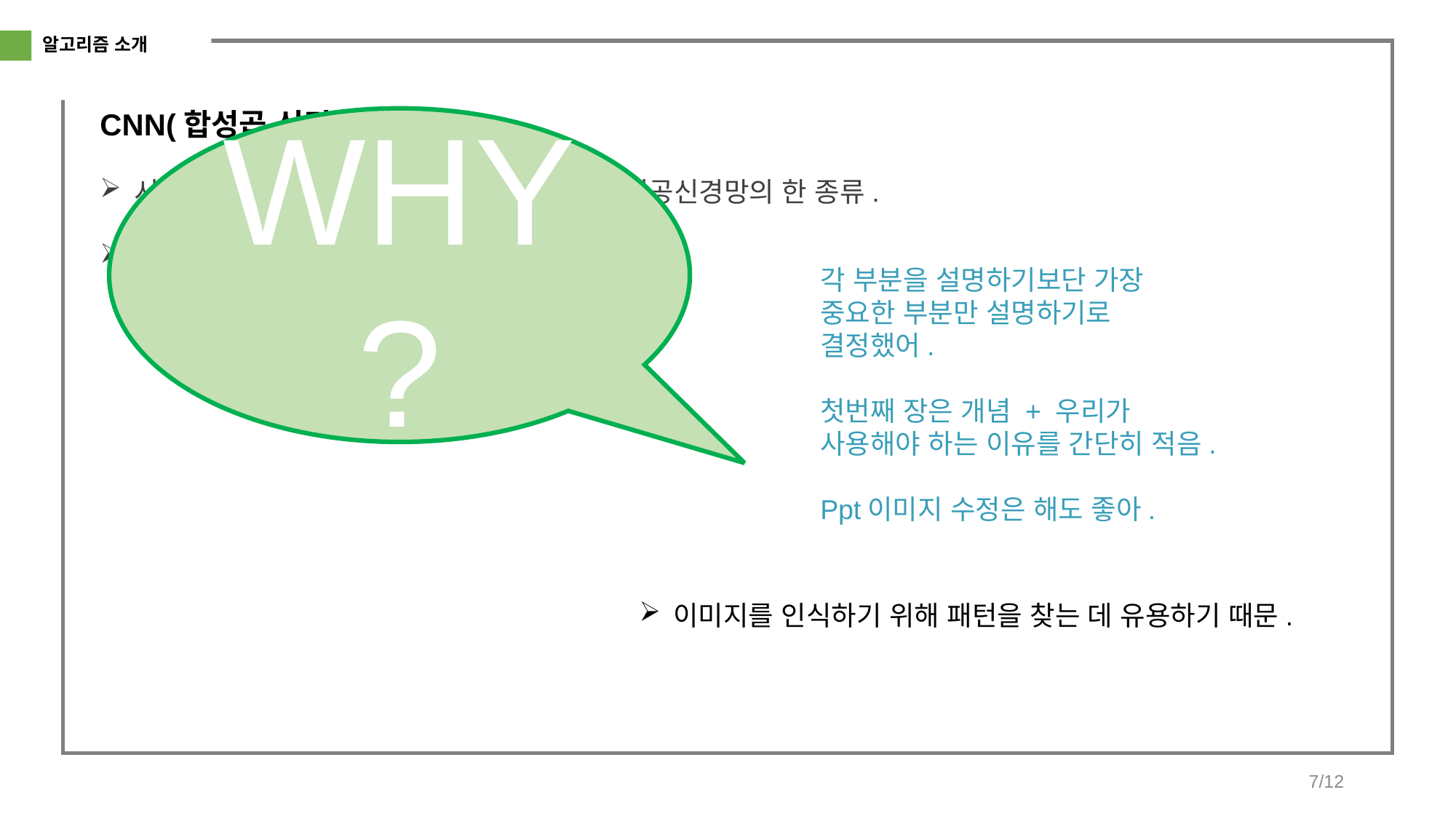

알고리즘 소개

CNN(합성곱 신경망)

시각적 이미지 분석에 일반적으로 사용되는 인공신경망의 한 종류.

입력 이미지로부터 특징을 추출하는 기법.

WHY?
각 부분을 설명하기보단 가장 중요한 부분만 설명하기로 결정했어.

첫번째 장은 개념 + 우리가 사용해야 하는 이유를 간단히 적음.

Ppt이미지 수정은 해도 좋아.
이미지를 인식하기 위해 패턴을 찾는 데 유용하기 때문.

7/12